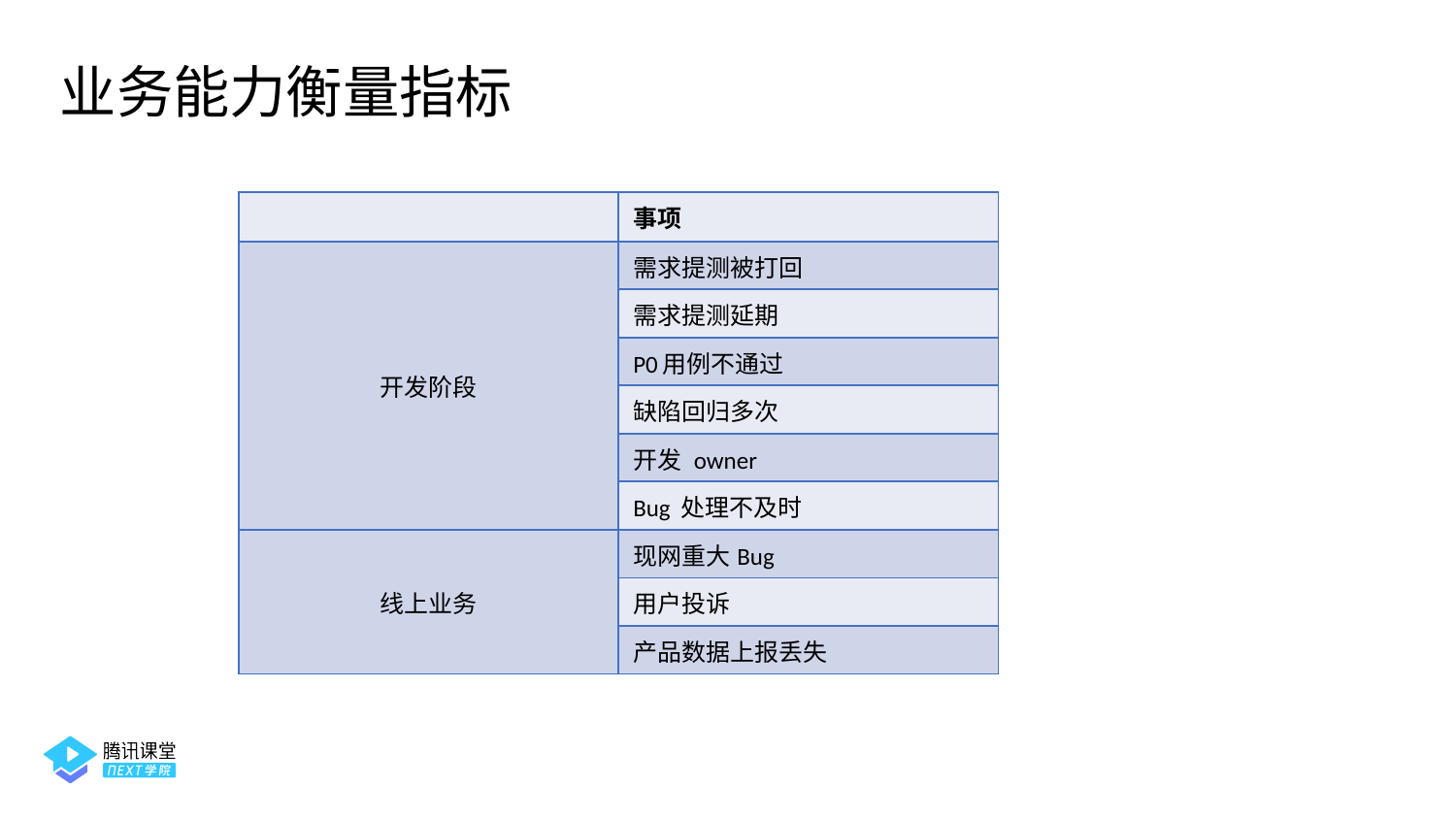

业务能力衡量指标
|  | 事项 |
| --- | --- |
| 开发阶段 | 需求提测被打回 |
|  | 需求提测延期 |
|  | P0用例不通过 |
|  | 缺陷回归多次 |
|  | 开发 owner |
|  | Bug 处理不及时 |
| 线上业务 | 现网重大Bug |
|  | 用户投诉 |
|  | 产品数据上报丢失 |